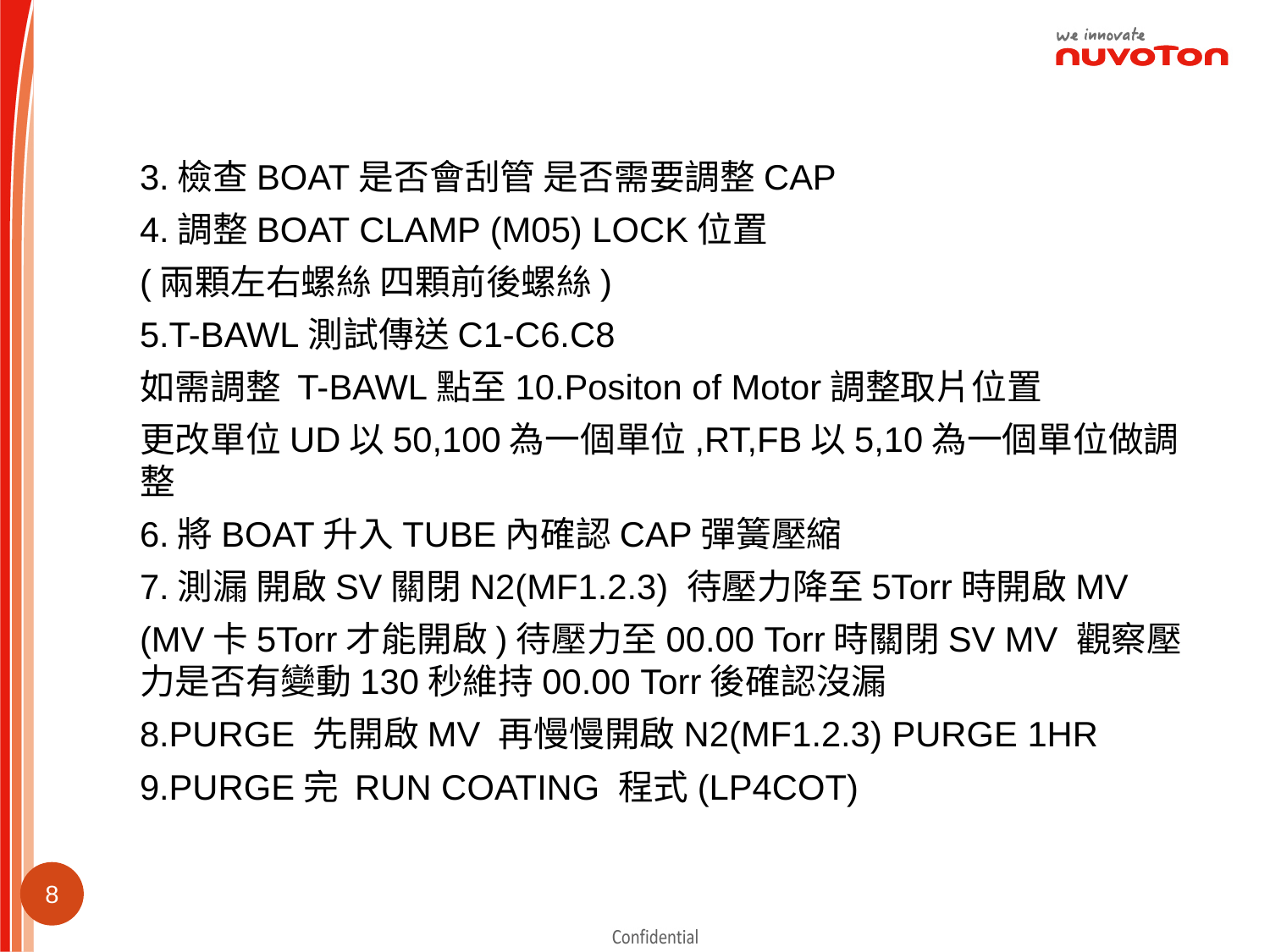

3.檢查BOAT是否會刮管 是否需要調整CAP
4.調整BOAT CLAMP (M05) LOCK位置
(兩顆左右螺絲 四顆前後螺絲)
5.T-BAWL測試傳送C1-C6.C8
如需調整 T-BAWL點至10.Positon of Motor調整取片位置
更改單位UD以50,100為一個單位,RT,FB以5,10為一個單位做調整
6.將BOAT升入TUBE內確認CAP彈簧壓縮
7.測漏 開啟SV關閉N2(MF1.2.3) 待壓力降至5Torr時開啟MV
(MV卡5Torr才能開啟)待壓力至00.00 Torr時關閉SV MV 觀察壓力是否有變動130秒維持00.00 Torr後確認沒漏
8.PURGE 先開啟MV 再慢慢開啟N2(MF1.2.3) PURGE 1HR
9.PURGE完 RUN COATING 程式(LP4COT)

8